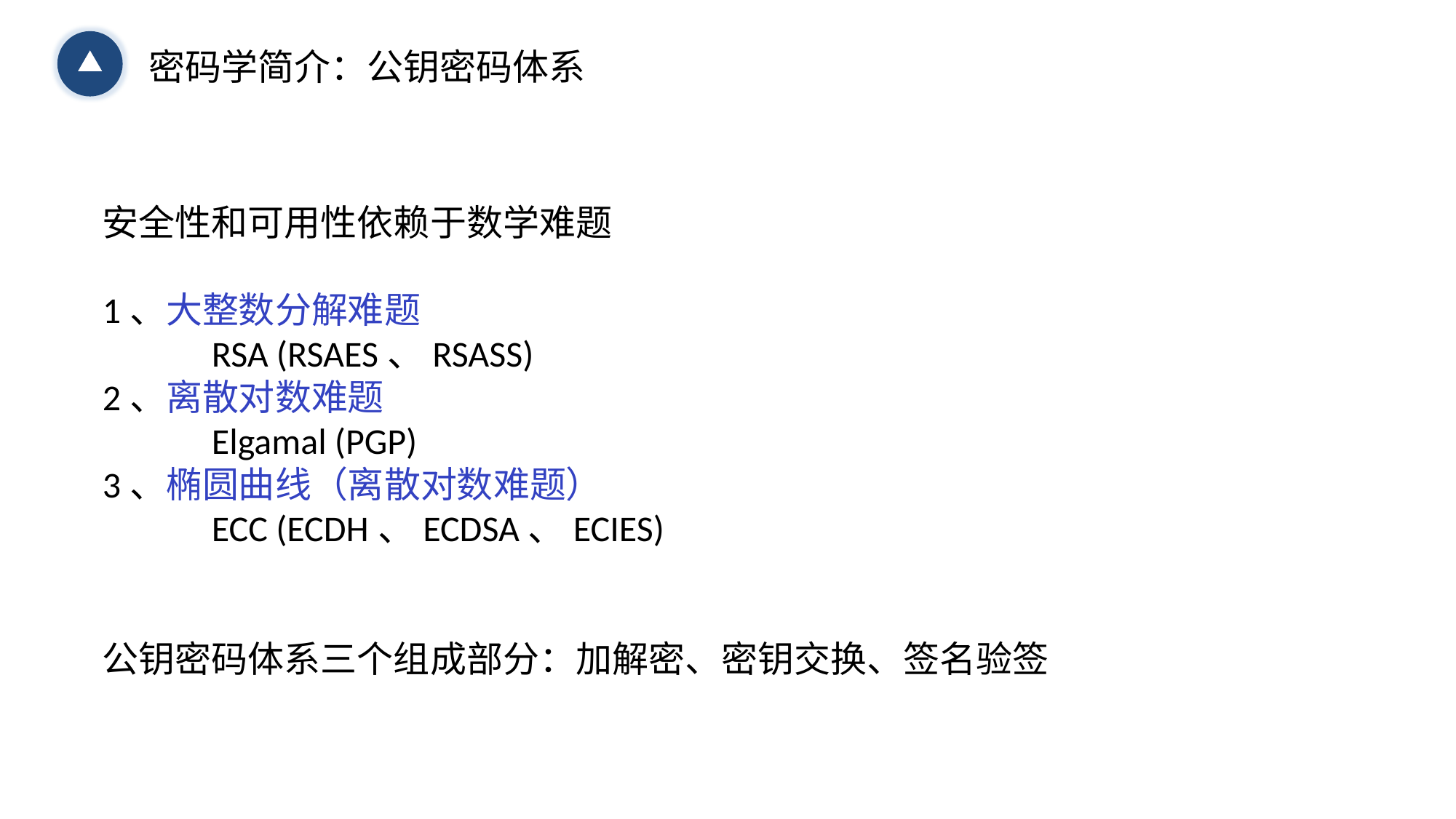

密码学简介：公钥密码体系

安全性和可用性依赖于数学难题

1、大整数分解难题
	RSA (RSAES、RSASS)
2、离散对数难题
	Elgamal (PGP)
3、椭圆曲线（离散对数难题）
	ECC (ECDH、ECDSA、ECIES)

公钥密码体系三个组成部分：加解密、密钥交换、签名验签